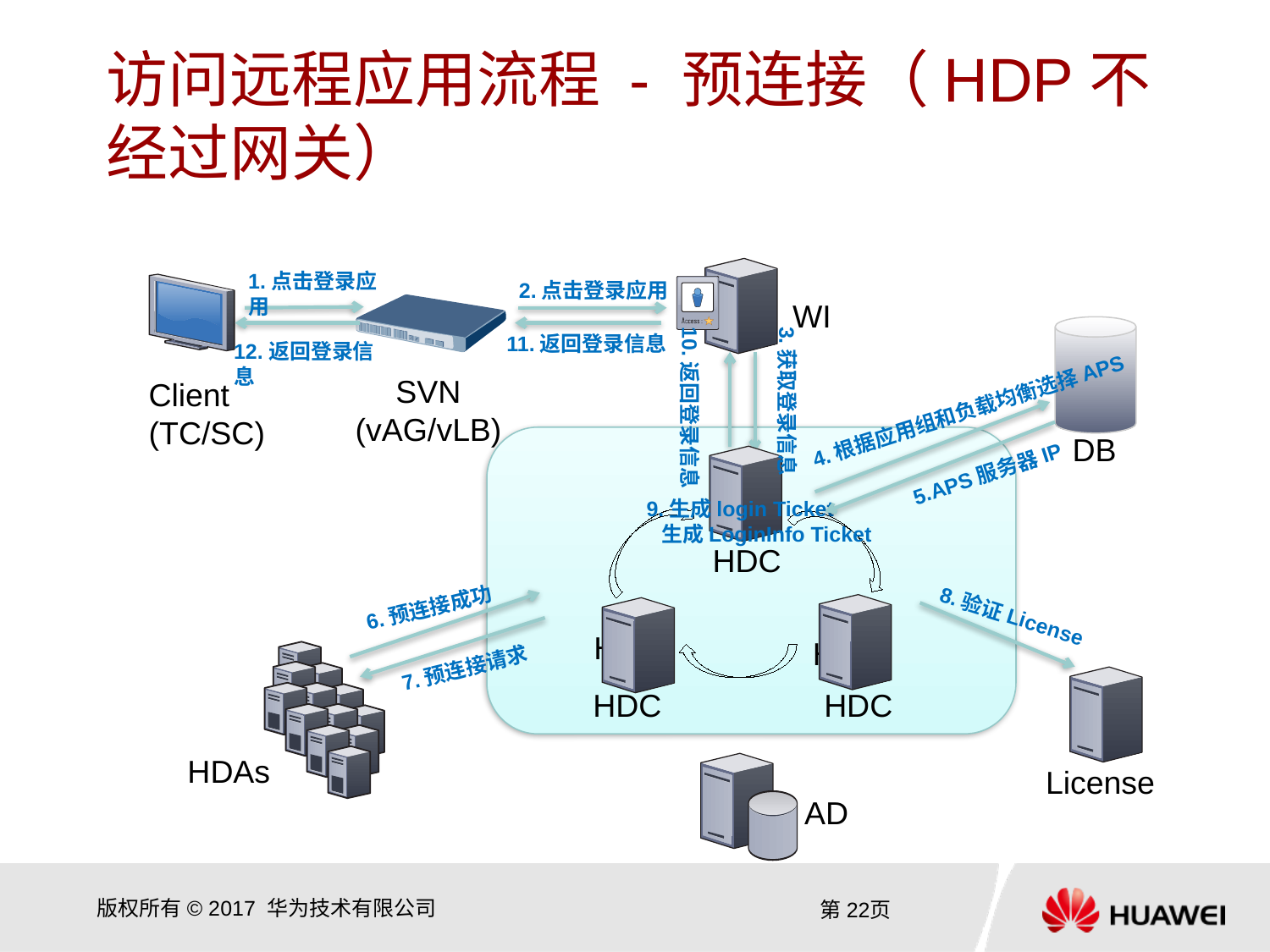

# 访问远程应用流程 - 预连接（HDP不经过网关）

1.点击登录应用
2.点击登录应用

WI

11.返回登录信息
12.返回登录信息
SVN
(vAG/vLB)
Client
(TC/SC)
3.获取登录信息
4.根据应用组和负载均衡选择APS
10.返回登录信息
DB

5.APS服务器IP
9.生成login Ticket
  生成LoginInfo Ticket

HDC
6.预连接成功

8.验证License

HDC
HDC

7.预连接请求

HDC
HDC

HDAs

License
AD